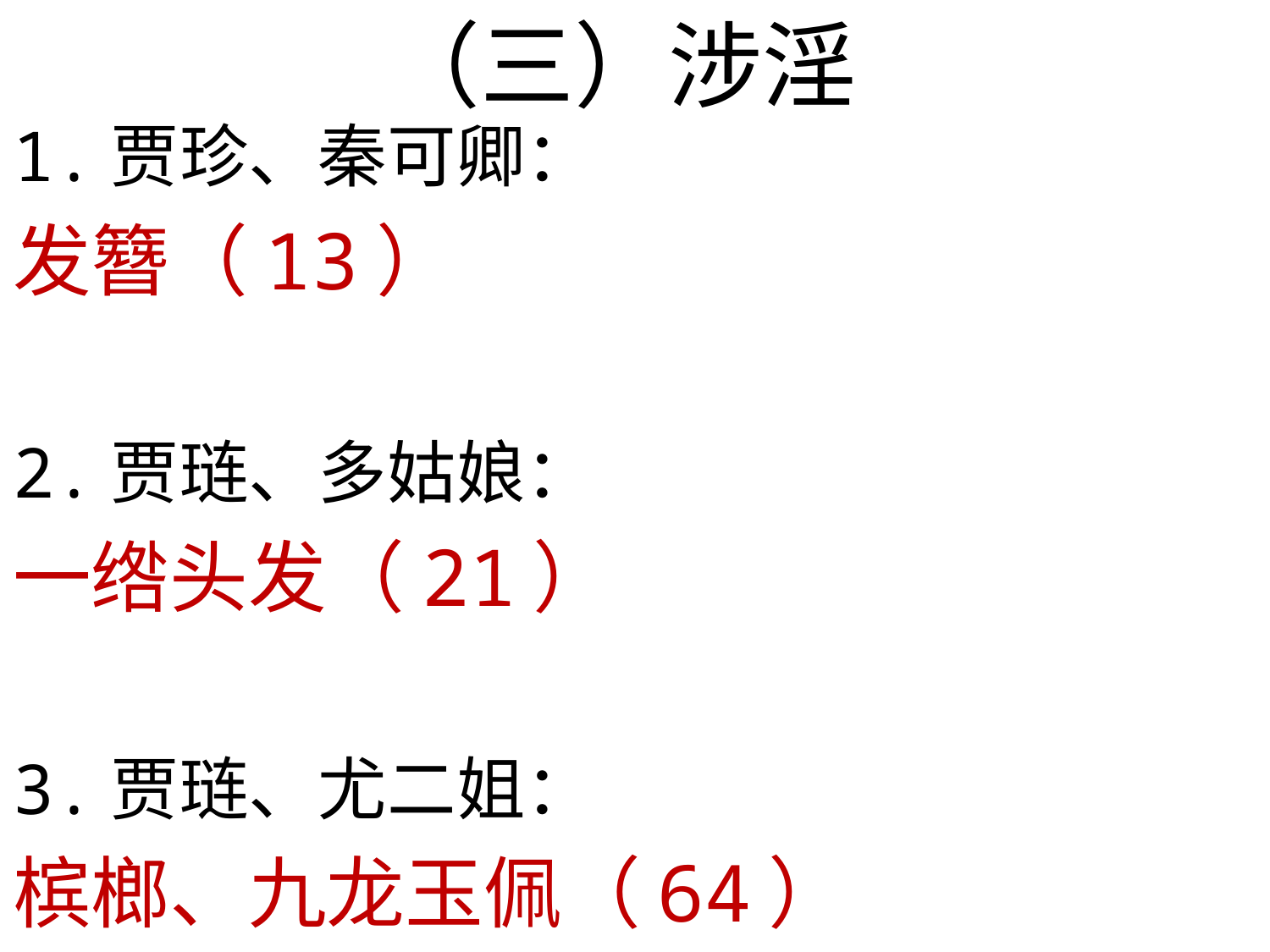

# （三）涉淫
1.贾珍、秦可卿：
发簪（13）

2.贾琏、多姑娘：
一绺头发（21）

3.贾琏、尤二姐：
槟榔、九龙玉佩（64）